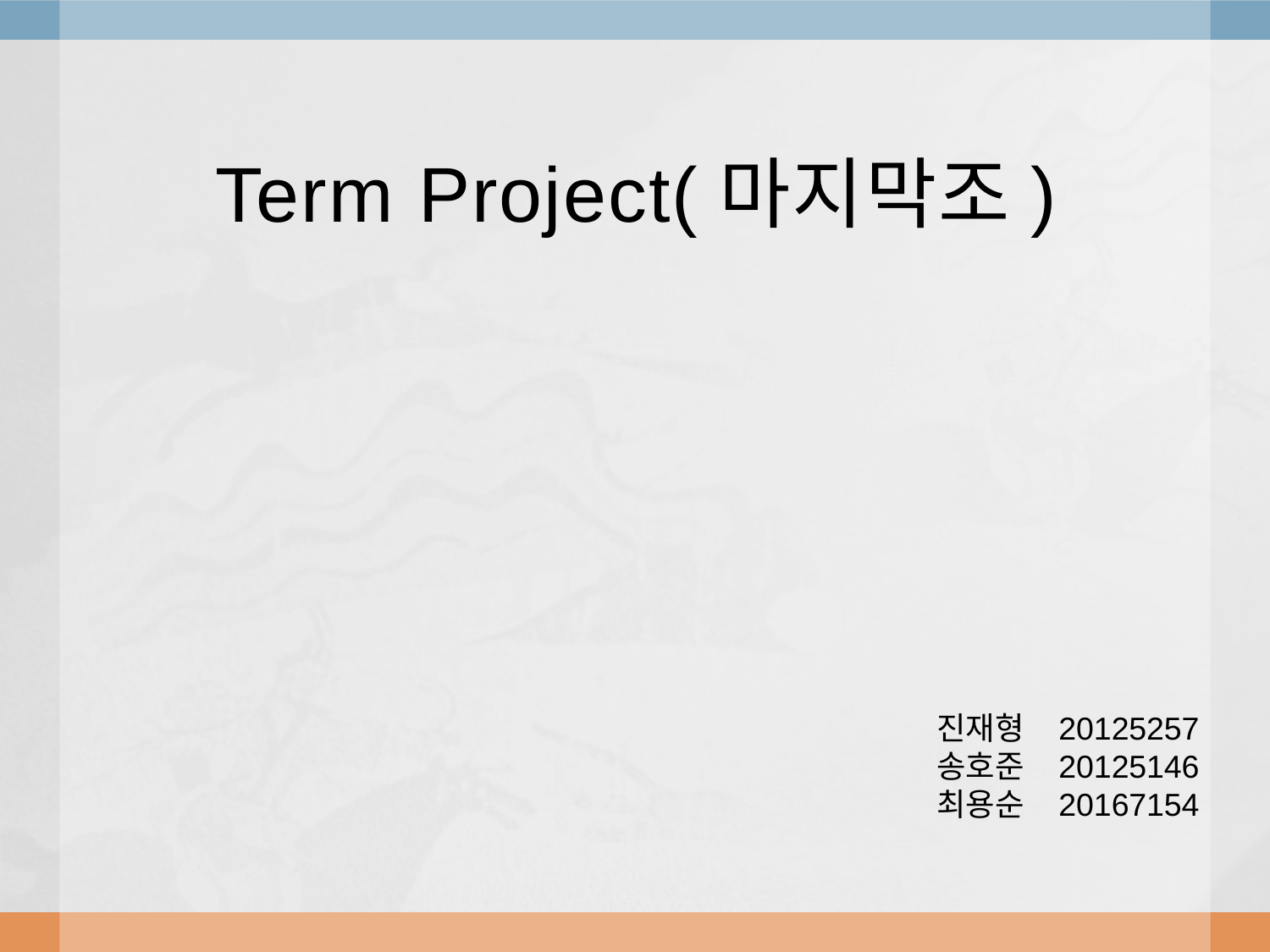

Term Project(마지막조)
진재형   20125257
송호준   20125146
최용순   20167154